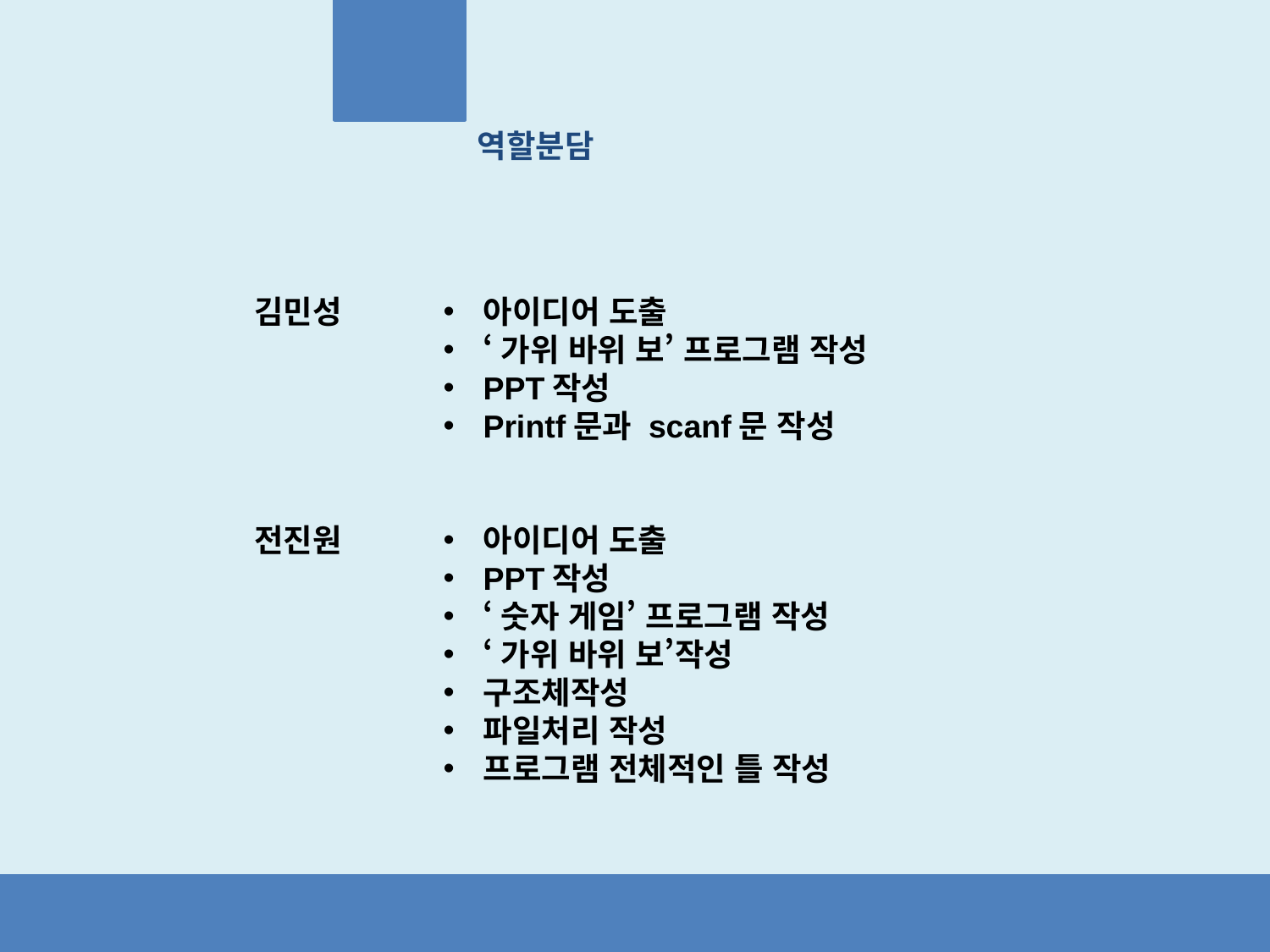

역할분담
김민성

전진원
아이디어 도출
‘가위 바위 보’ 프로그램 작성
PPT작성
Printf문과 scanf문 작성

아이디어 도출
PPT작성
‘숫자 게임’ 프로그램 작성
‘가위 바위 보’작성
구조체작성
파일처리 작성
프로그램 전체적인 틀 작성